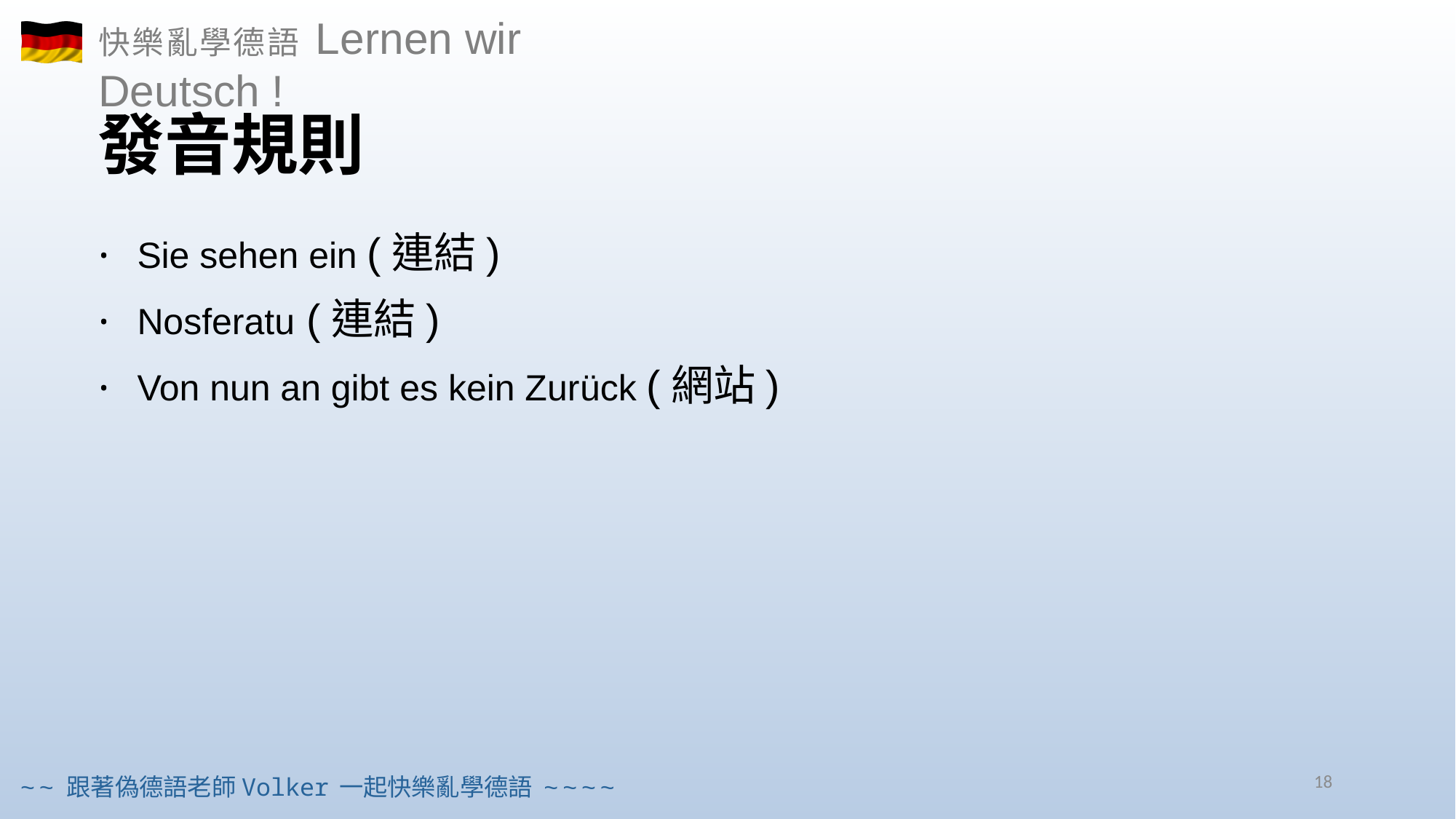

# 發音規則
 Sie sehen ein (連結)
 Nosferatu (連結)
 Von nun an gibt es kein Zurück (網站)
18